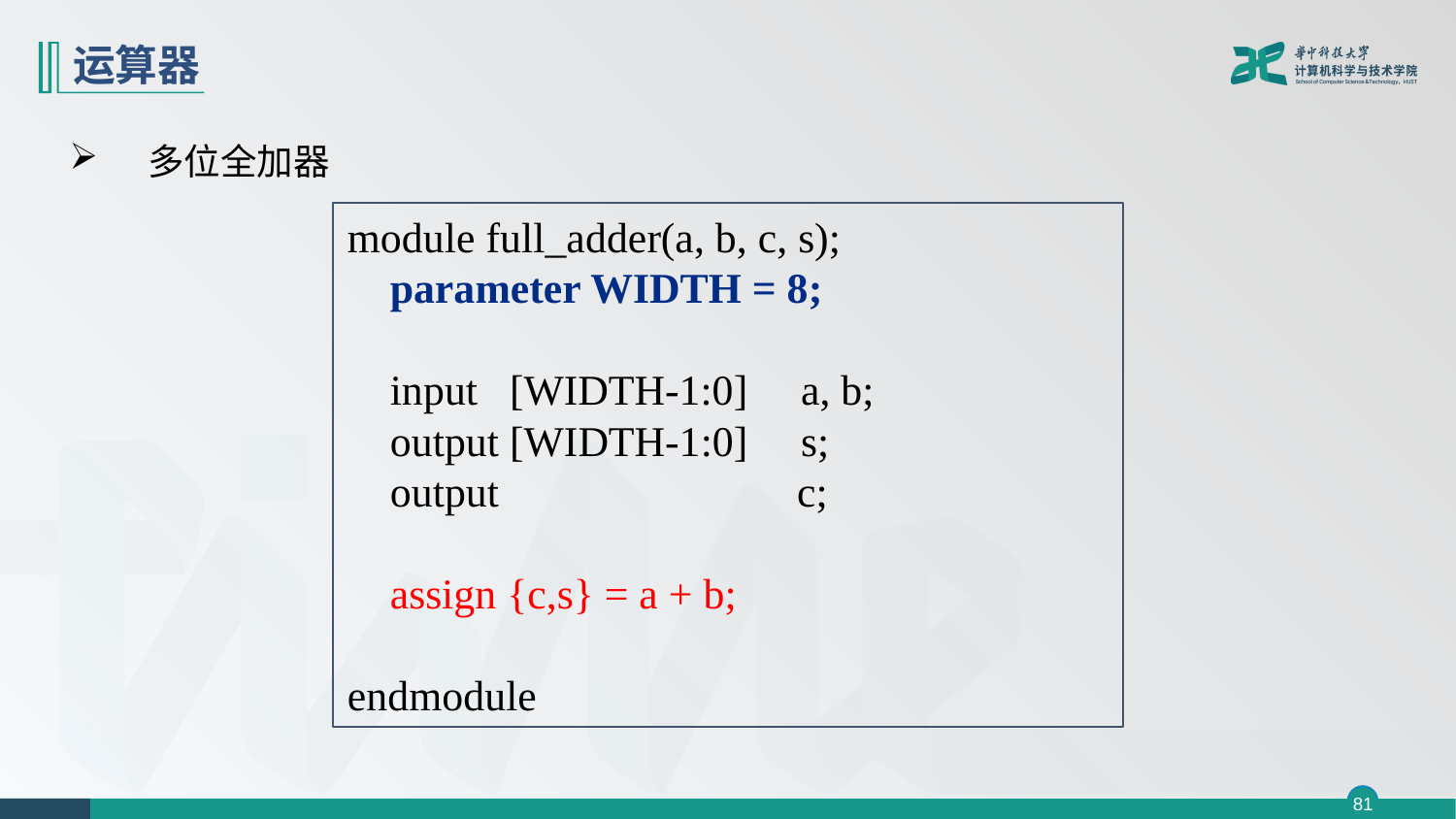

# 运算器
多位全加器

module full_adder(a, b, c, s);
    parameter WIDTH = 8;

    input   [WIDTH-1:0]     a, b;
    output [WIDTH-1:0]     s;
    output                            c;

    assign {c,s} = a + b;

endmodule